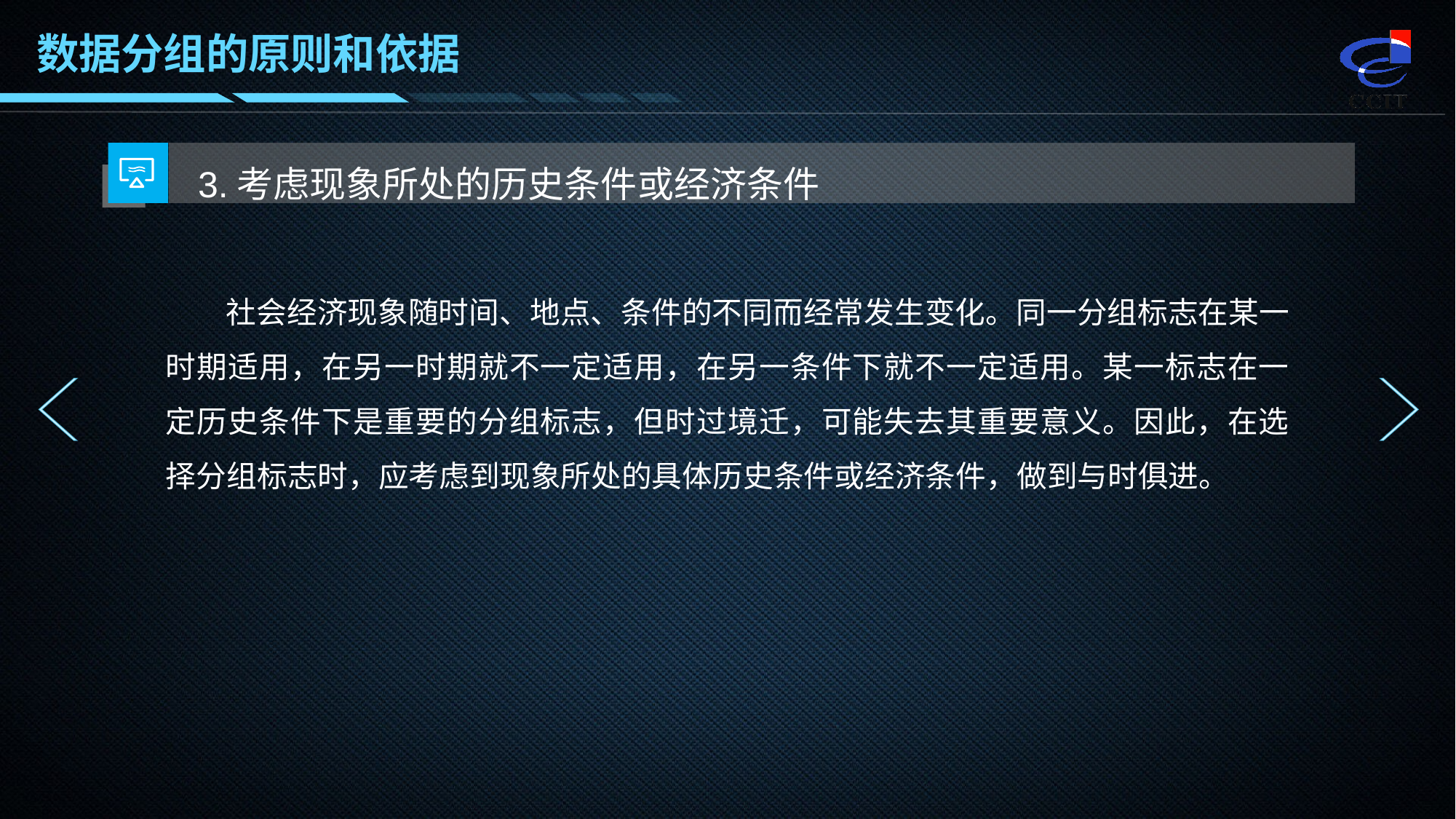

数据分组的原则和依据
3.考虑现象所处的历史条件或经济条件

社会经济现象随时间、地点、条件的不同而经常发生变化。同一分组标志在某一时期适用，在另一时期就不一定适用，在另一条件下就不一定适用。某一标志在一定历史条件下是重要的分组标志，但时过境迁，可能失去其重要意义。因此，在选择分组标志时，应考虑到现象所处的具体历史条件或经济条件，做到与时俱进。